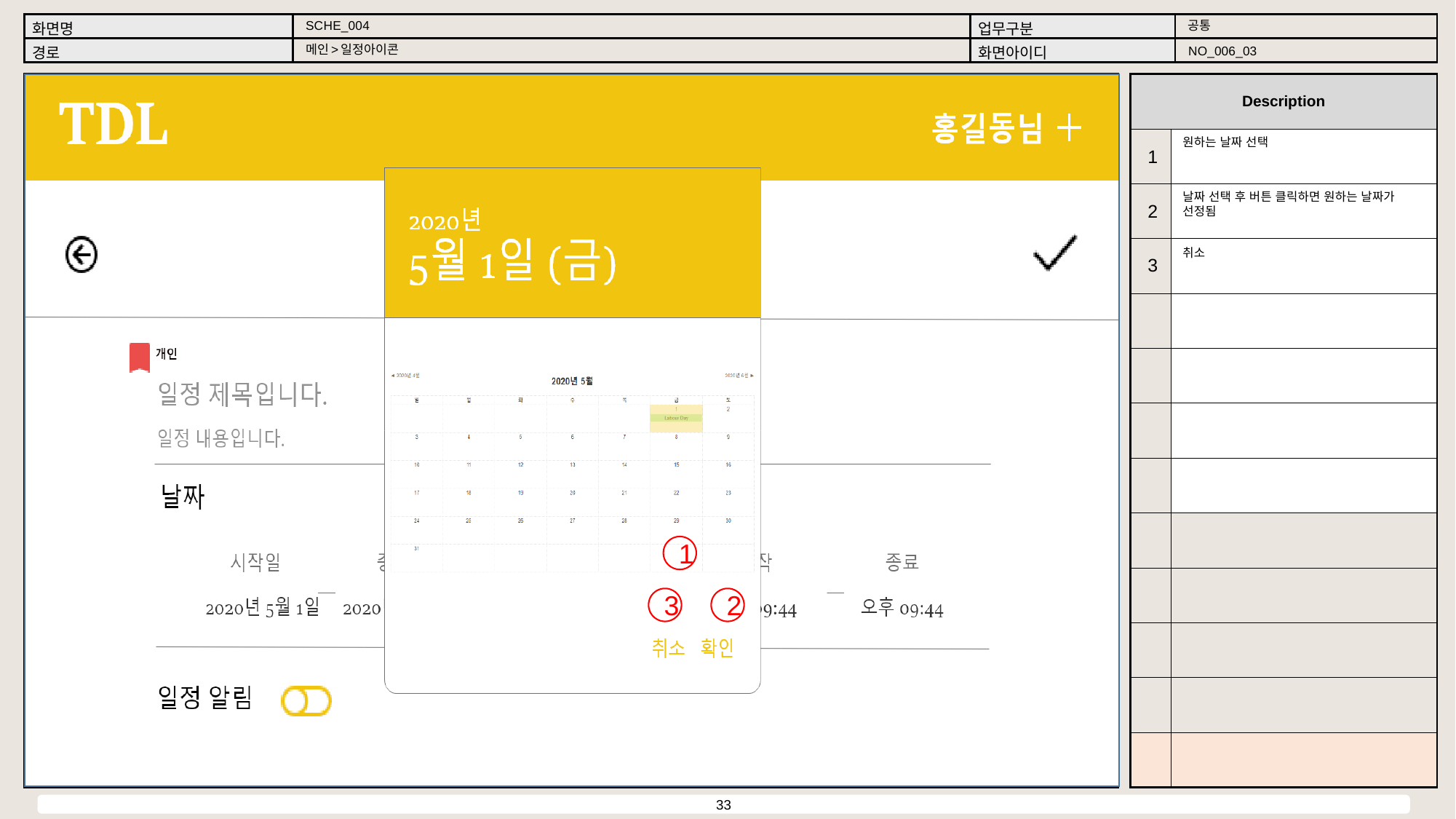

공통
SCHE_004
메인>일정아이콘
NO_006_03

원하는 날짜 선택
1
날짜 선택 후 버튼 클릭하면 원하는 날짜가 선정됨
2
취소
3
1
3
2